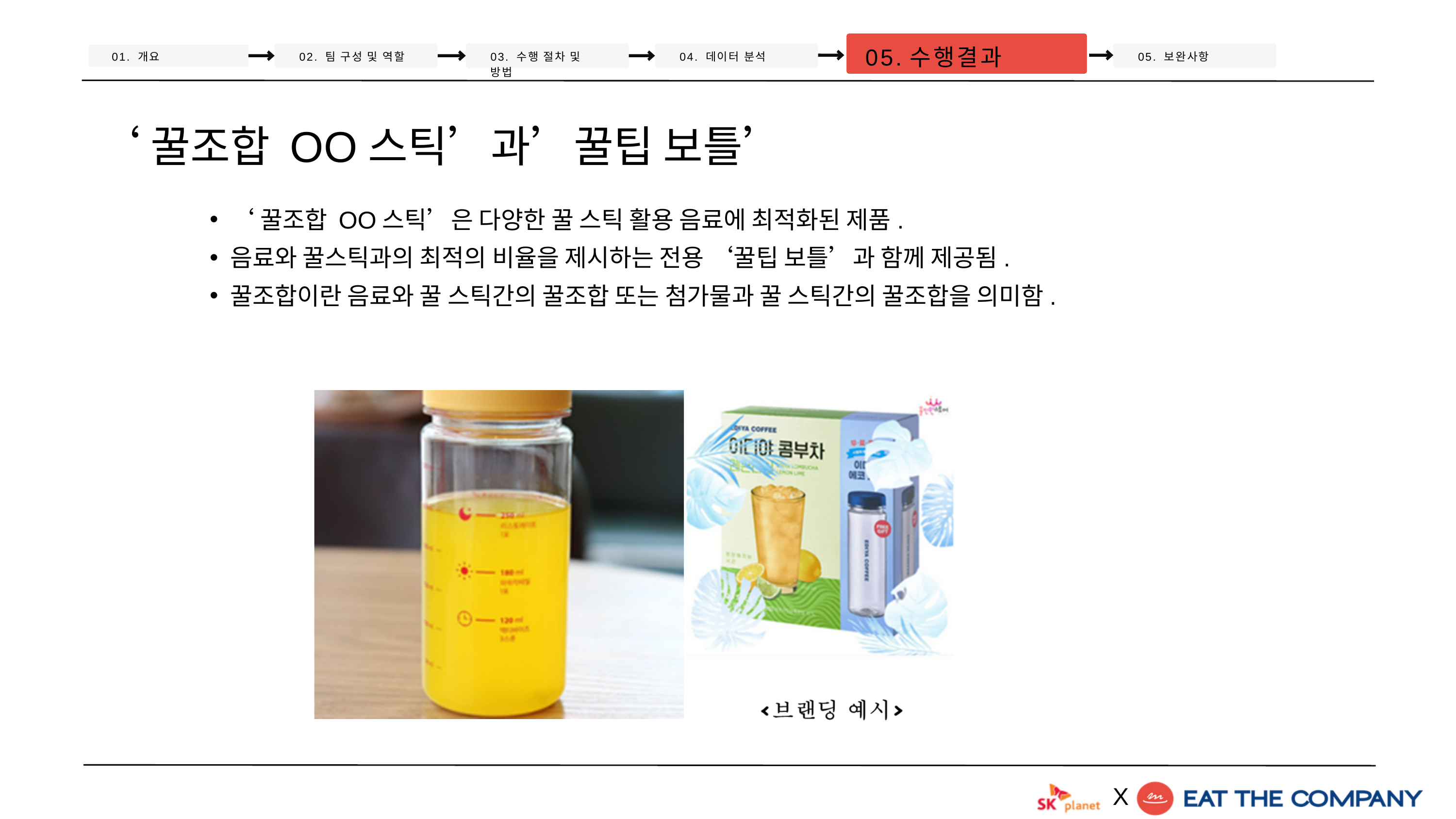

05.수행결과

01. 개요

02. 팀 구성 및 역할

03. 수행 절차 및 방법

04. 데이터 분석

05. 보완사항

‘꿀조합 OO스틱’과’꿀팁 보틀’

‘꿀조합 OO스틱’은 다양한 꿀 스틱 활용 음료에 최적화된 제품.

음료와 꿀스틱과의 최적의 비율을 제시하는 전용 ‘꿀팁 보틀’과 함께 제공됨.

꿀조합이란 음료와 꿀 스틱간의 꿀조합 또는 첨가물과 꿀 스틱간의 꿀조합을 의미함.

X